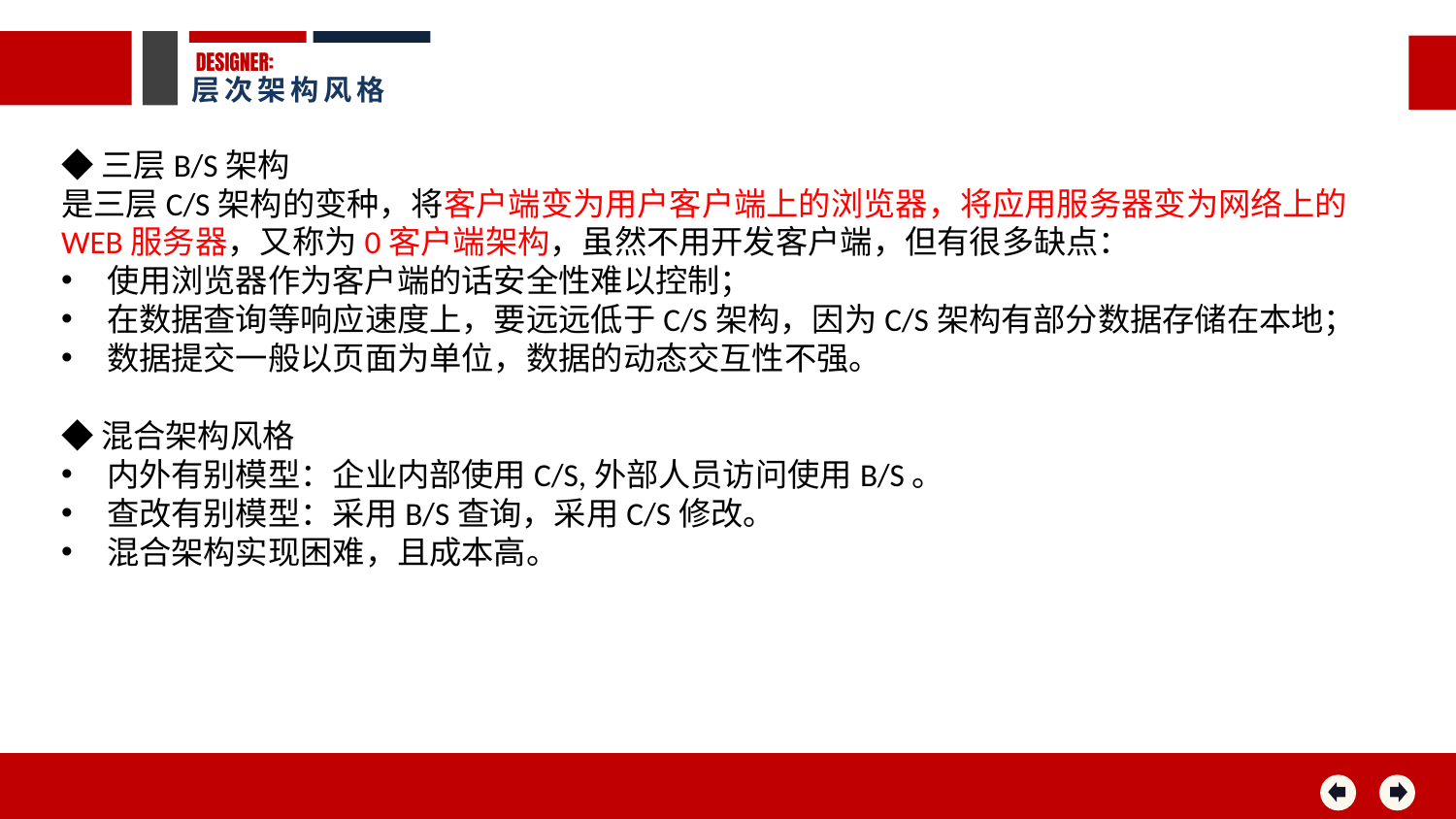

DESIGNER:
层次架构风格
◆三层B/S架构
是三层C/S架构的变种，将客户端变为用户客户端上的浏览器，将应用服务器变为网络上的WEB服务器，又称为0客户端架构，虽然不用开发客户端，但有很多缺点：
使用浏览器作为客户端的话安全性难以控制；
在数据查询等响应速度上，要远远低于C/S架构，因为C/S架构有部分数据存储在本地；
数据提交一般以页面为单位，数据的动态交互性不强。

◆混合架构风格
内外有别模型：企业内部使用C/S,外部人员访问使用B/S。
查改有别模型：采用B/S查询，采用C/S修改。
混合架构实现困难，且成本高。